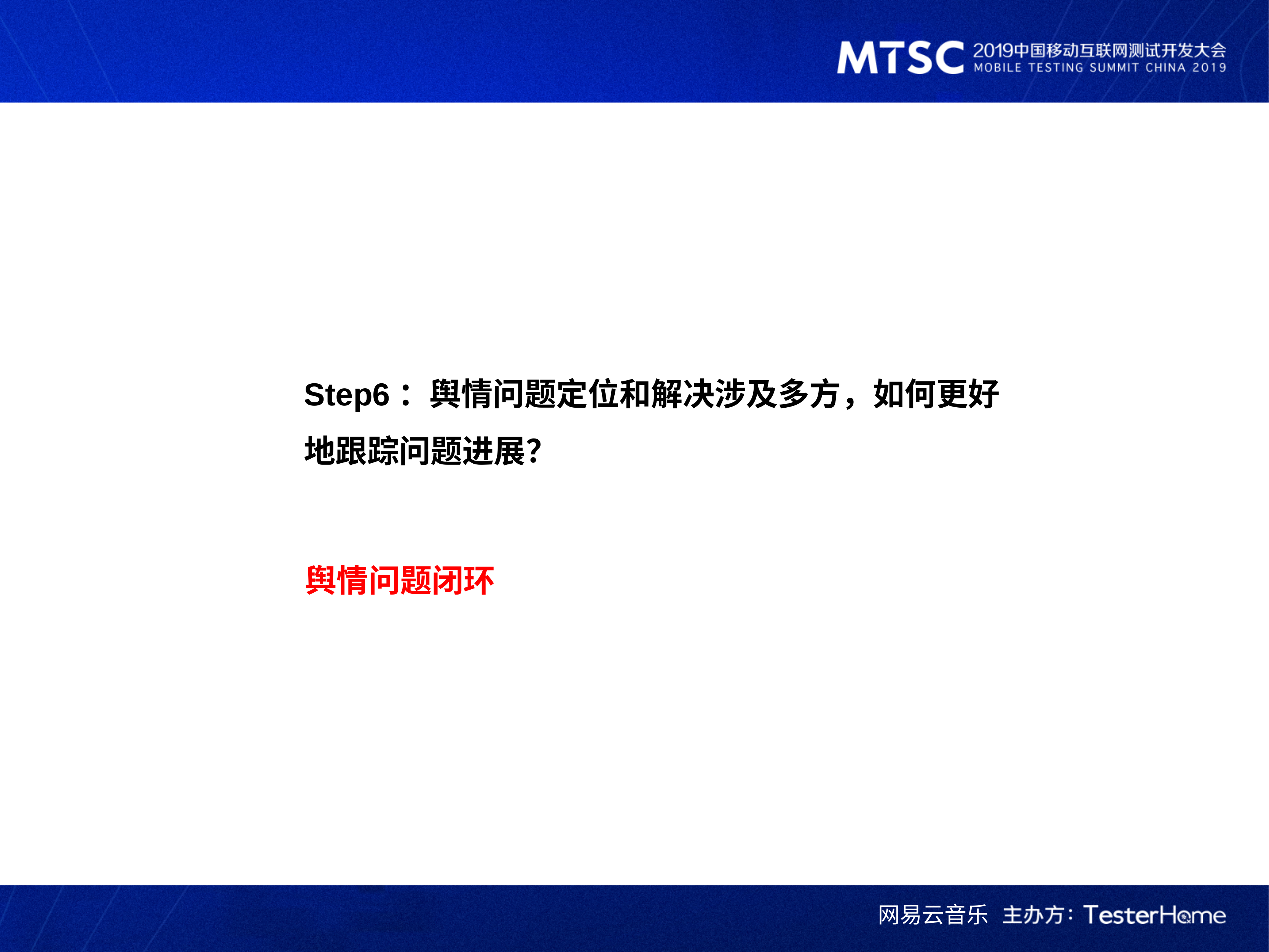

Step6：舆情问题定位和解决涉及多方，如何更好地跟踪问题进展？
舆情问题闭环
网易云音乐